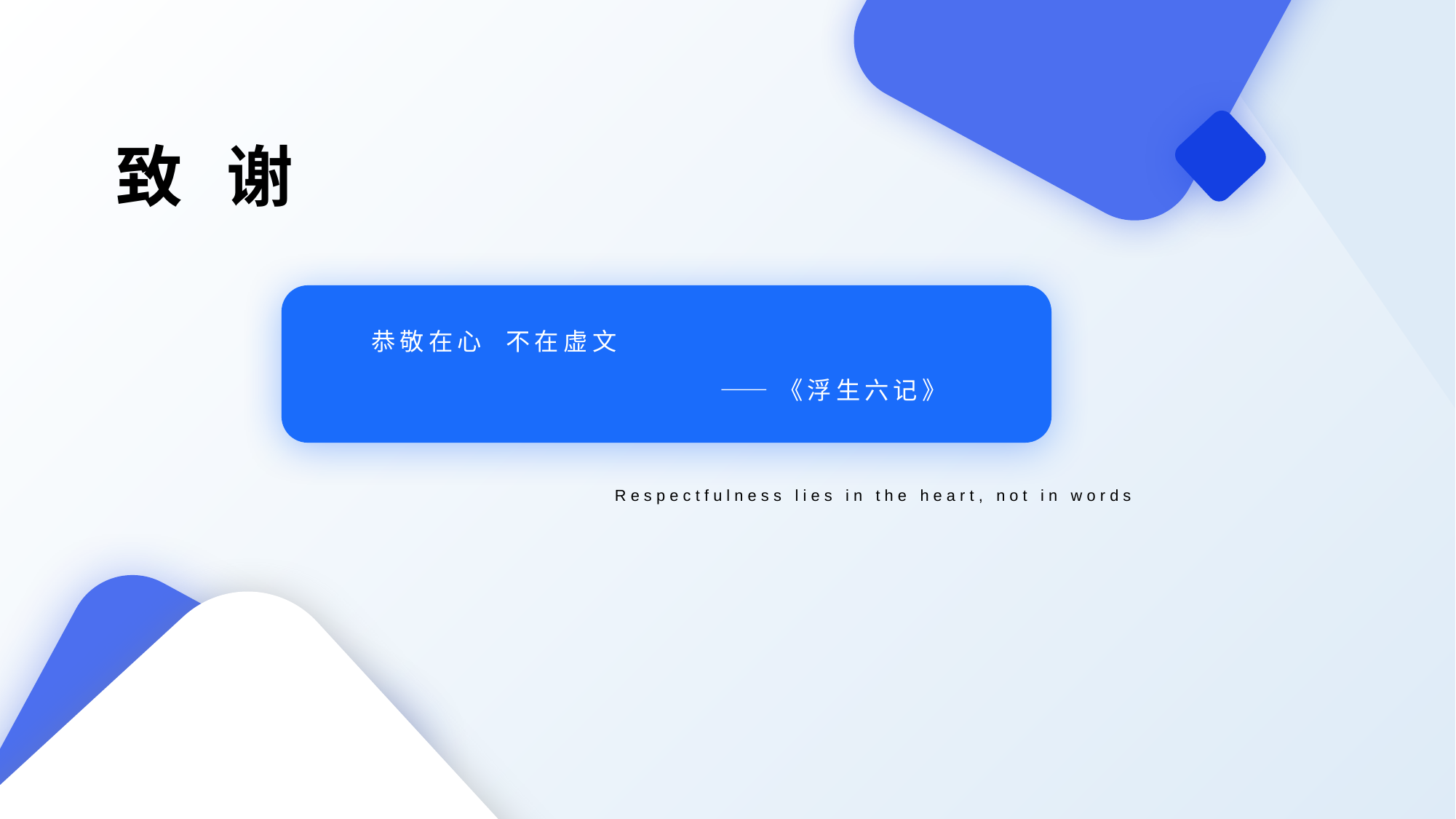

致  谢

恭敬在心  不在虚文
——《浮生六记》
Respectfulness lies in the heart, not in words